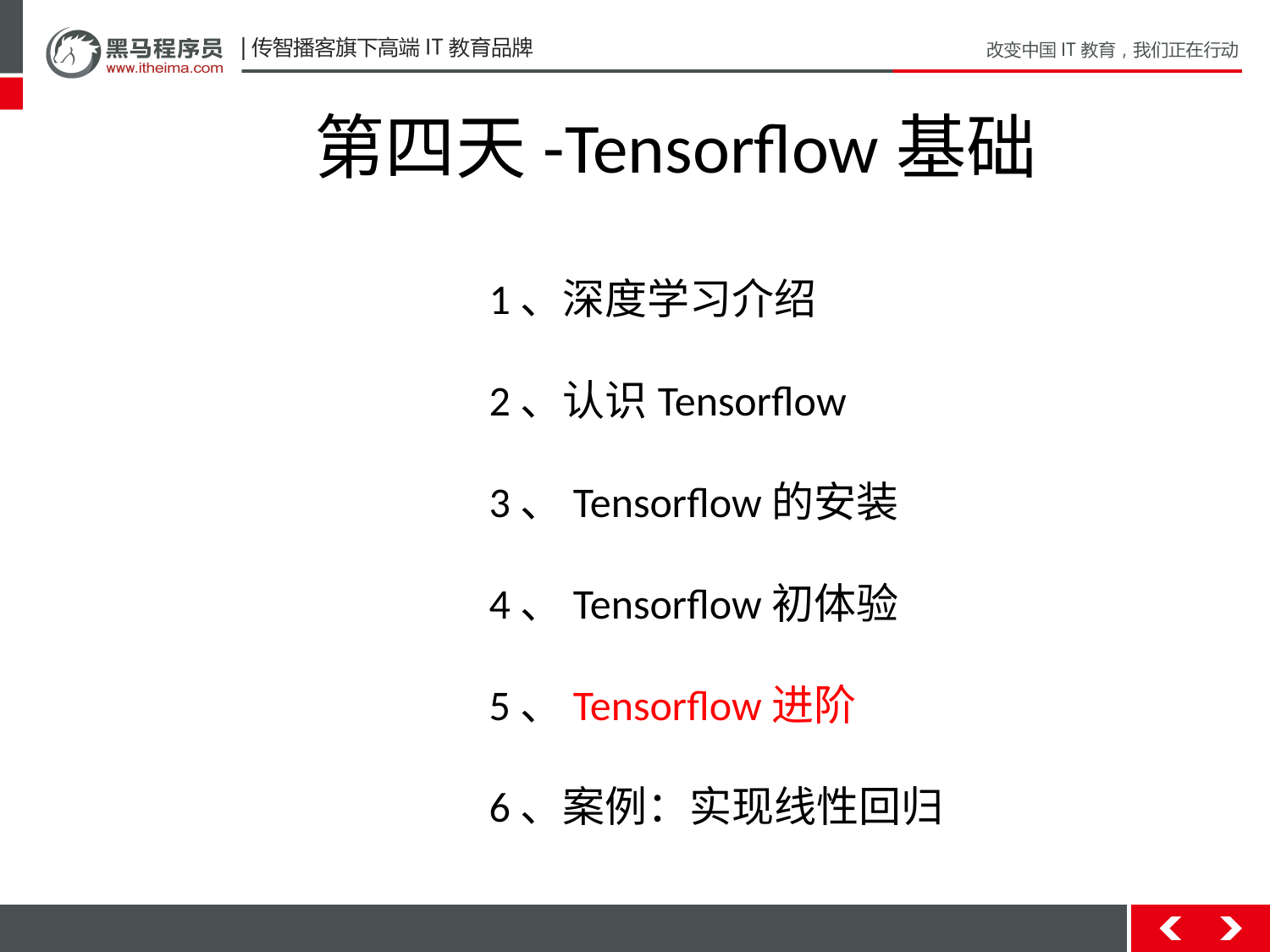

第四天-Tensorflow基础
1、深度学习介绍

2、认识Tensorflow

3、Tensorflow的安装

4、Tensorflow初体验

5、Tensorflow进阶

6、案例：实现线性回归